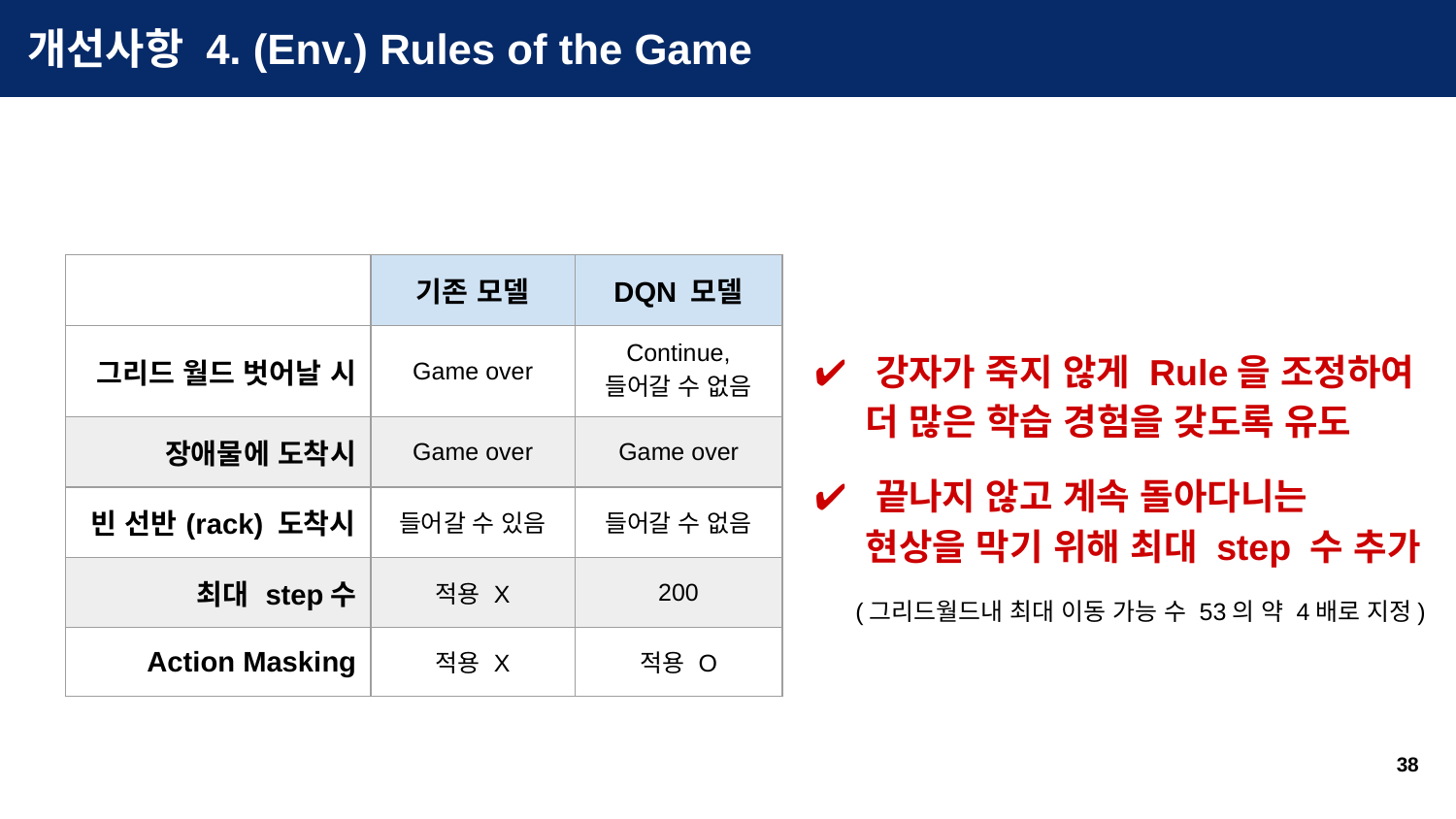

# 개선사항 4. (Env.) Rules of the Game
|  | 기존 모델 | DQN 모델 |
| --- | --- | --- |
| 그리드 월드 벗어날 시 | Game over | Continue, 들어갈 수 없음 |
| 장애물에 도착시 | Game over | Game over |
| 빈 선반(rack) 도착시 | 들어갈 수 있음 | 들어갈 수 없음 |
| 최대 step수 | 적용 X | 200 |
| Action Masking | 적용 X | 적용 O |
✔  강자가 죽지 않게 Rule을 조정하여
     더 많은 학습 경험을 갖도록 유도
✔  끝나지 않고 계속 돌아다니는
     현상을 막기 위해 최대 step 수 추가
      (그리드월드내 최대 이동 가능 수 53의 약 4배로 지정)
38